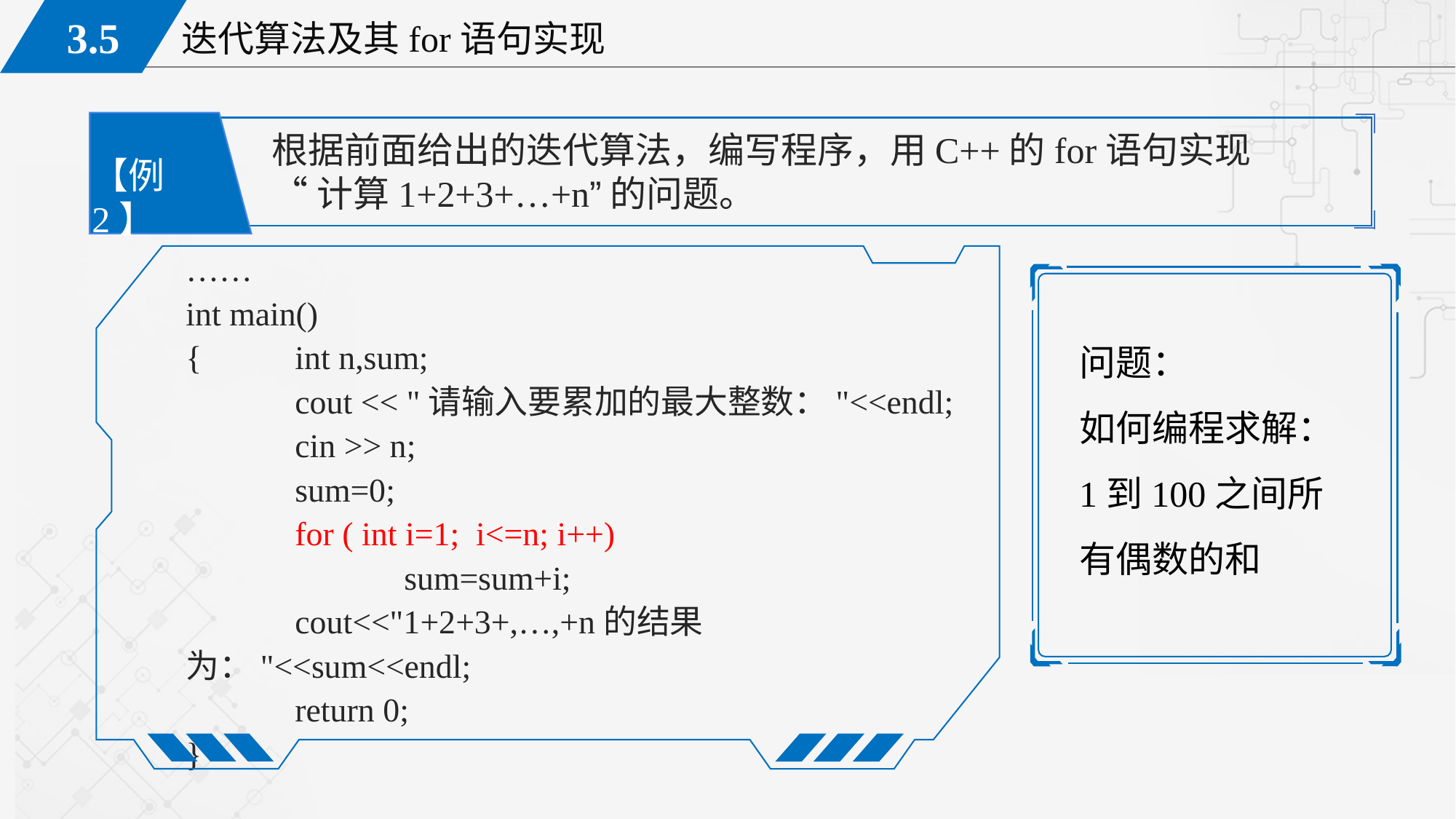

根据前面给出的迭代算法，编写程序，用C++的for语句实现
“计算1+2+3+…+n”的问题。
【例2】
……
int main()
{	int n,sum;
	cout << "请输入要累加的最大整数："<<endl;
	cin >> n;
	sum=0;
	for ( int i=1;  i<=n; i++)
		sum=sum+i;
	cout<<"1+2+3+,…,+n的结果为："<<sum<<endl;
	return 0;
}

问题：
如何编程求解：
1到100之间所有偶数的和